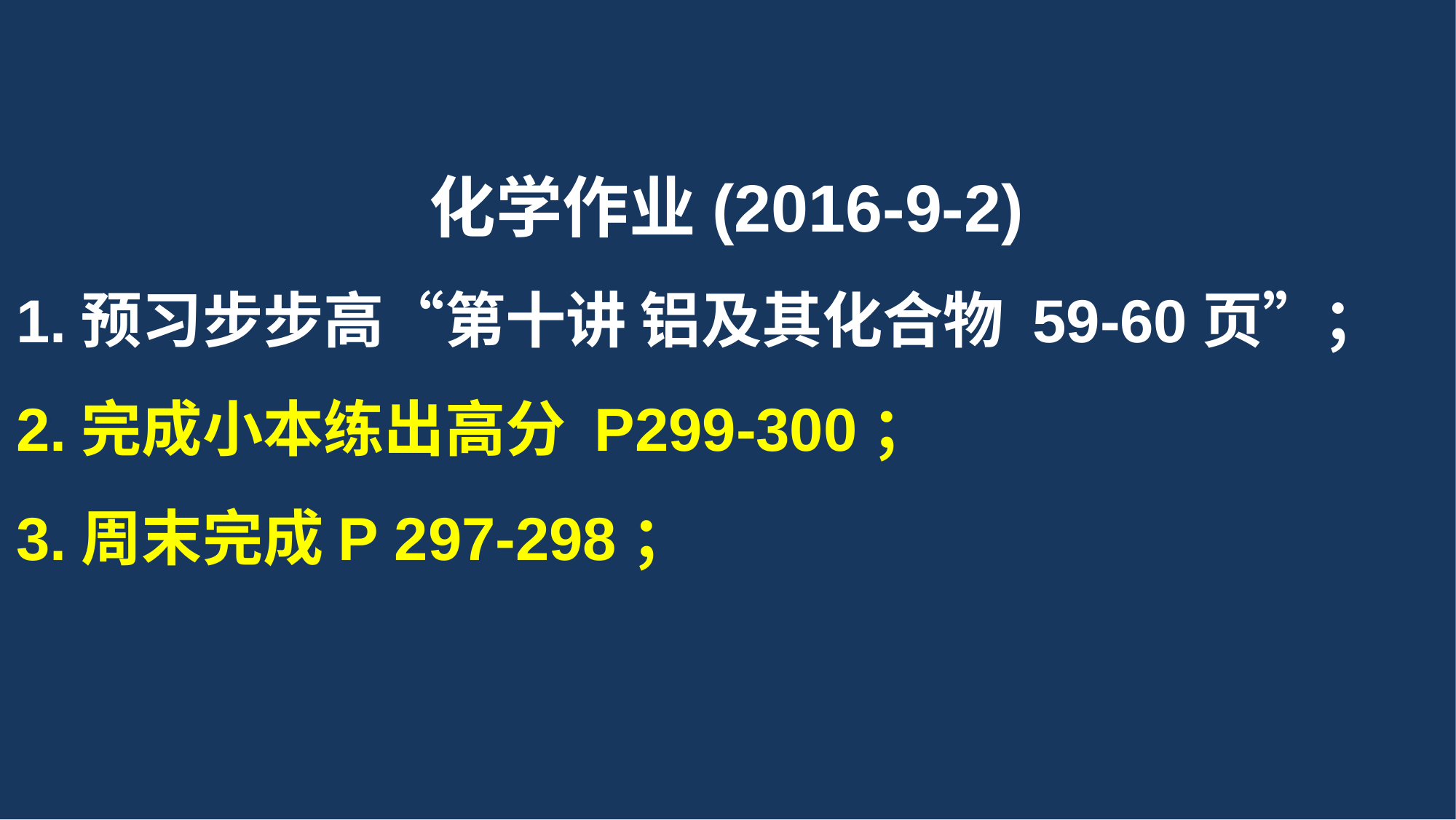

化学作业(2016-9-2)
1.预习步步高“第十讲 铝及其化合物 59-60页”；
2.完成小本练出高分 P299-300；
3.周末完成P 297-298；